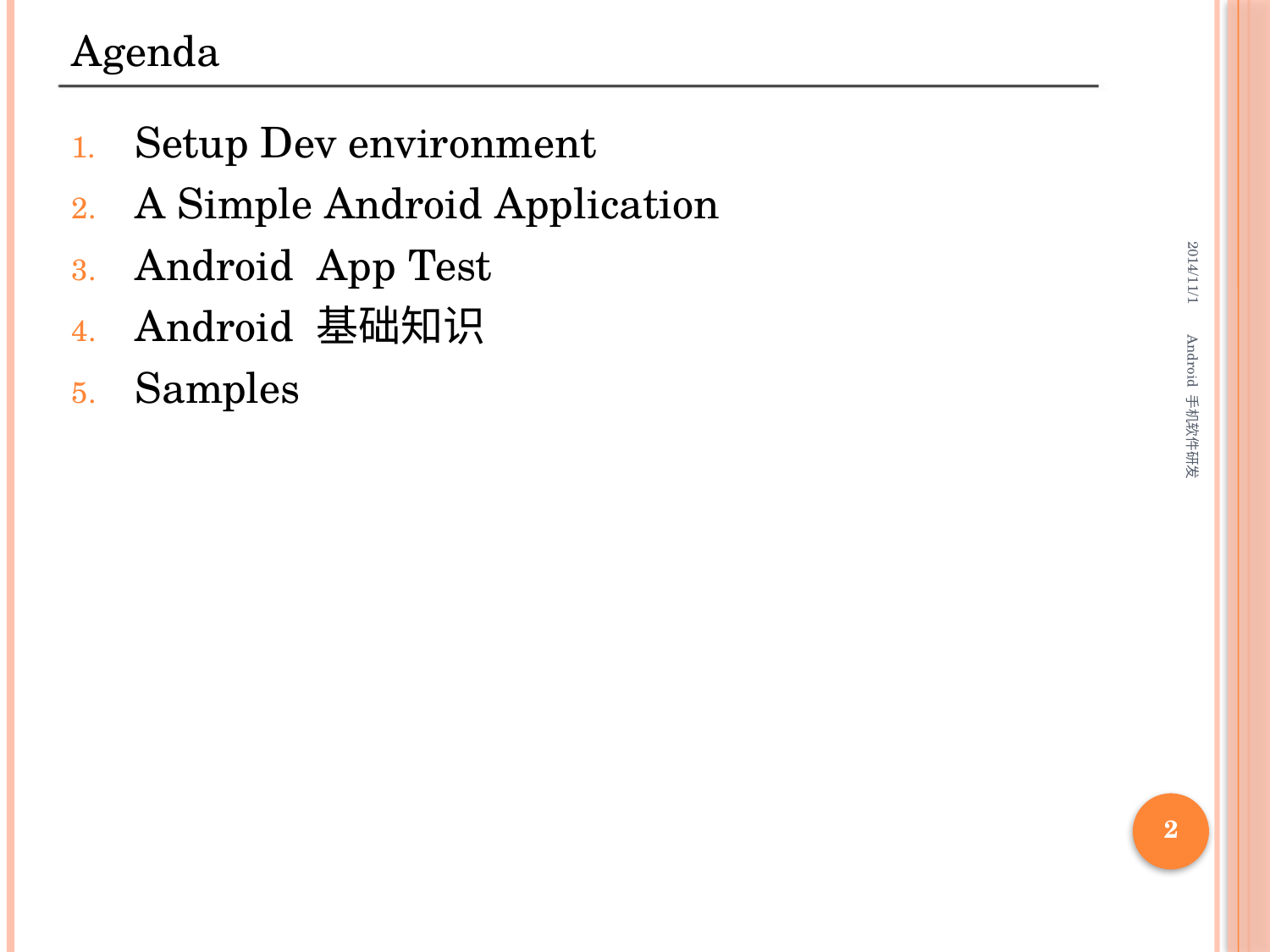

# Agenda
Setup Dev environment
A Simple Android Application
Android  App Test
Android 基础知识
Samples
2014/11/1
Android 手机软件研发
2